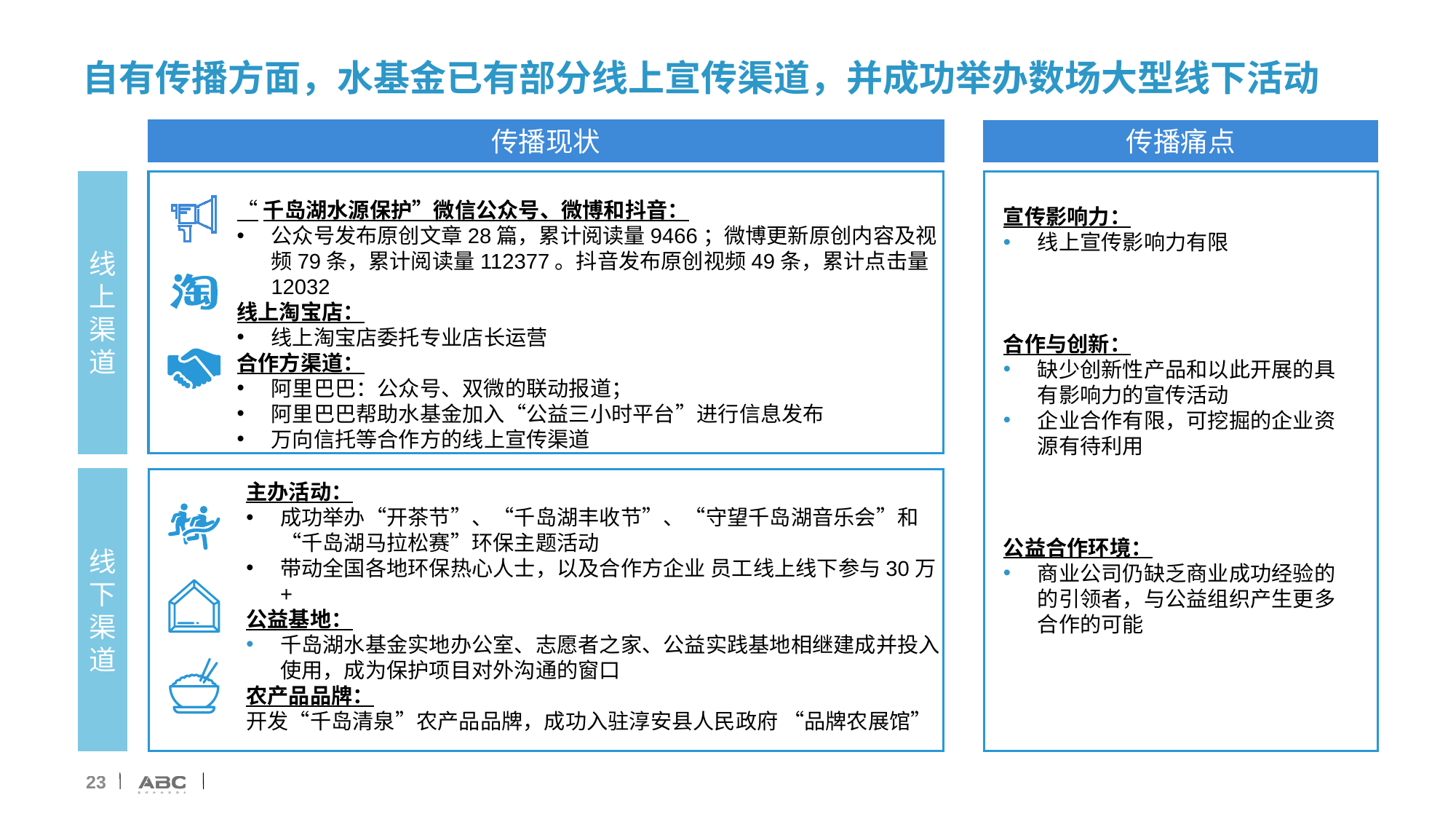

# 自有传播方面，水基金已有部分线上宣传渠道，并成功举办数场大型线下活动
传播现状
传播痛点

线上渠道

“千岛湖水源保护”微信公众号、微博和抖音：
公众号发布原创文章28篇，累计阅读量9466；微博更新原创内容及视频79条，累计阅读量112377。抖音发布原创视频49条，累计点击量12032
线上淘宝店：
线上淘宝店委托专业店长运营
合作方渠道：
阿里巴巴：公众号、双微的联动报道；
阿里巴巴帮助水基金加入“公益三小时平台”进行信息发布
万向信托等合作方的线上宣传渠道

宣传影响力：
线上宣传影响力有限

合作与创新：
缺少创新性产品和以此开展的具有影响力的宣传活动
企业合作有限，可挖掘的企业资源有待利用

公益合作环境：
商业公司仍缺乏商业成功经验的的引领者，与公益组织产生更多合作的可能

线下渠道

主办活动：
成功举办“开茶节”、“千岛湖丰收节”、“守望千岛湖音乐会”和“千岛湖马拉松赛”环保主题活动
带动全国各地环保热心人士，以及合作方企业 员工线上线下参与30万+
公益基地：
千岛湖水基金实地办公室、志愿者之家、公益实践基地相继建成并投入使用，成为保护项目对外沟通的窗口
农产品品牌：
开发“千岛清泉”农产品品牌，成功入驻淳安县人民政府 “品牌农展馆”

23